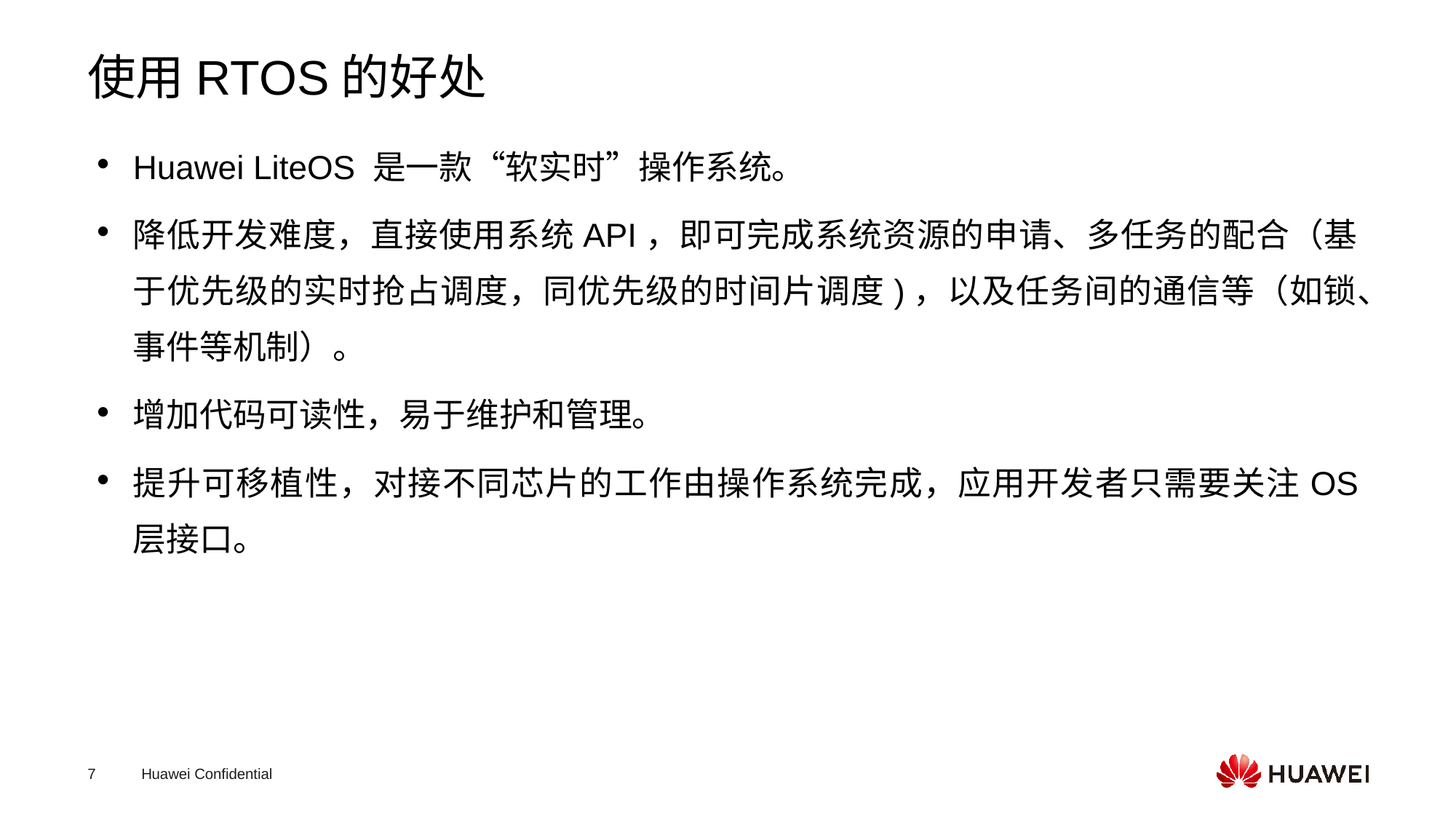

# 使用RTOS的好处
Huawei LiteOS 是一款“软实时”操作系统。
降低开发难度，直接使用系统API，即可完成系统资源的申请、多任务的配合（基于优先级的实时抢占调度，同优先级的时间片调度)，以及任务间的通信等（如锁、事件等机制）。
增加代码可读性，易于维护和管理。
提升可移植性，对接不同芯片的工作由操作系统完成，应用开发者只需要关注OS 层接口。